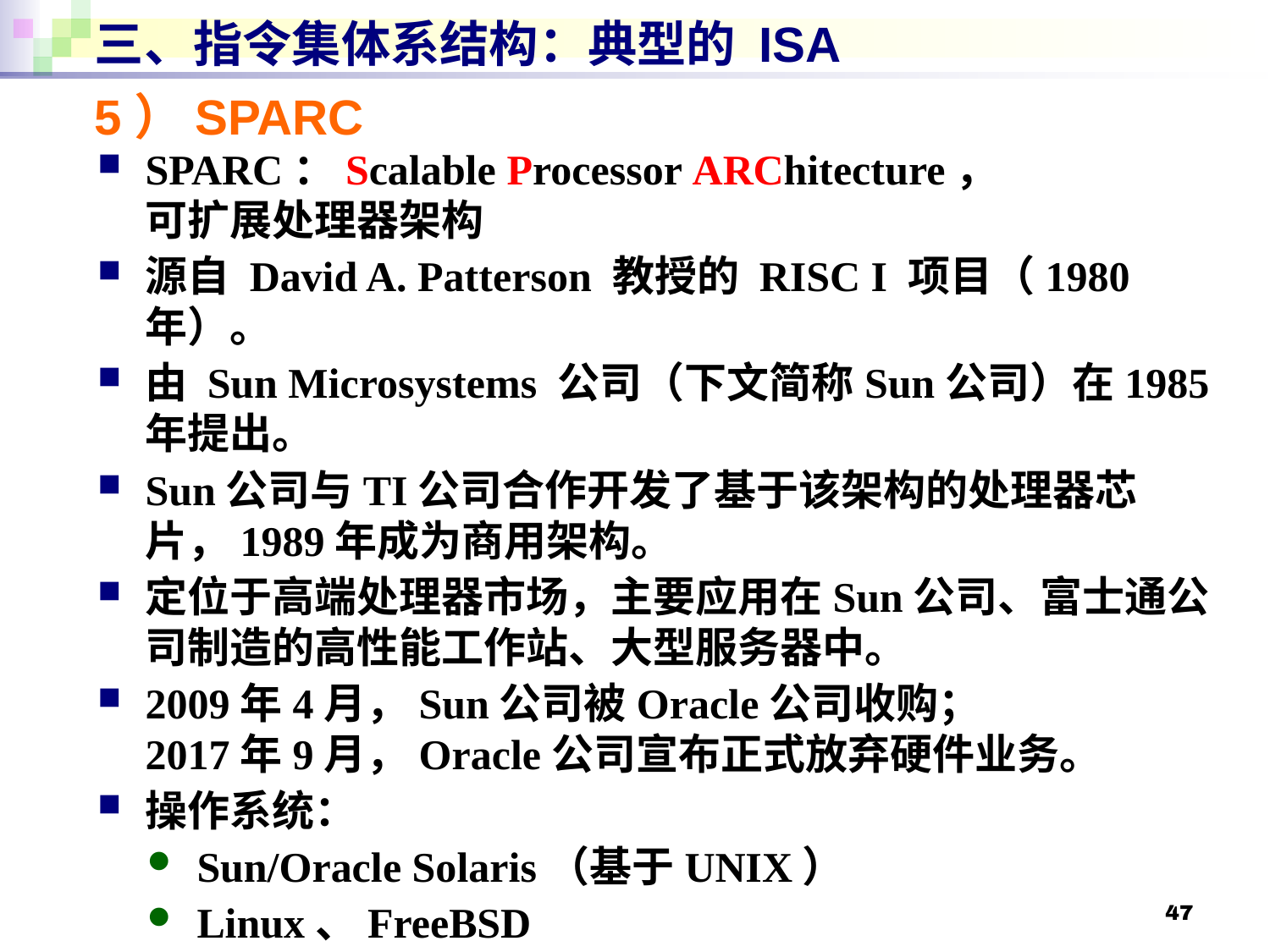

# 三、指令集体系结构：典型的 ISA
5）SPARC
SPARC：Scalable Processor ARChitecture，
可扩展处理器架构
源自 David A. Patterson 教授的 RISC I 项目（1980年）。
由 Sun Microsystems 公司（下文简称Sun公司）在1985年提出。
Sun公司与TI公司合作开发了基于该架构的处理器芯片，1989年成为商用架构。
定位于高端处理器市场，主要应用在Sun公司、富士通公司制造的高性能工作站、大型服务器中。
2009年4月，Sun公司被Oracle公司收购；
2017年9月，Oracle公司宣布正式放弃硬件业务。
操作系统：
Sun/Oracle Solaris（基于UNIX）
Linux、FreeBSD
47